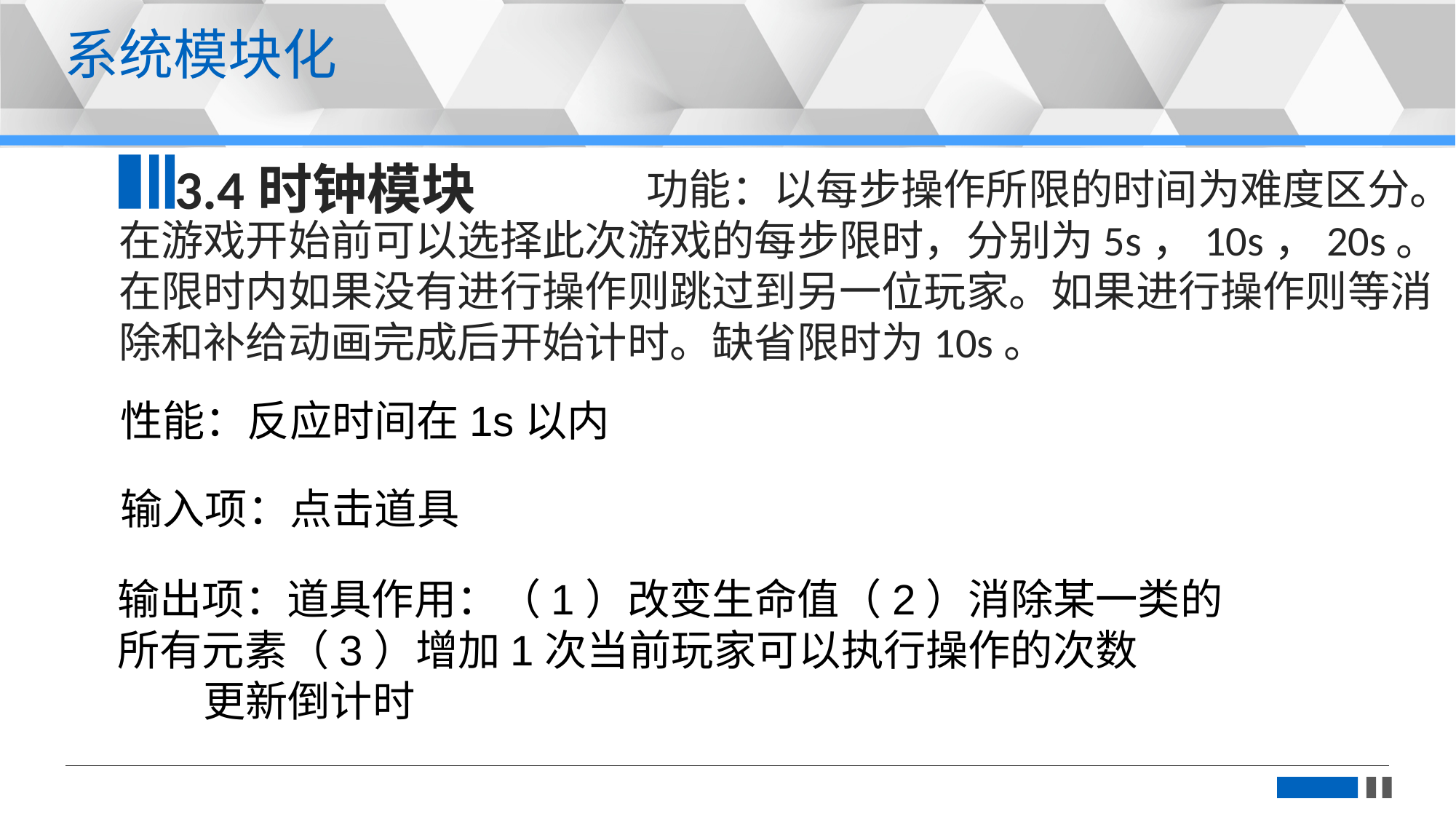

更多精品PPT模板下载：https://shop162430736.taobao.com
系统模块化

3.4时钟模块
                                       功能：以每步操作所限的时间为难度区分。在游戏开始前可以选择此次游戏的每步限时，分别为5s，10s，20s。在限时内如果没有进行操作则跳过到另一位玩家。如果进行操作则等消除和补给动画完成后开始计时。缺省限时为10s。
性能：反应时间在1s以内
输入项：点击道具
输出项：道具作用：（1）改变生命值（2）消除某一类的所有元素（3）增加1次当前玩家可以执行操作的次数
        更新倒计时
27